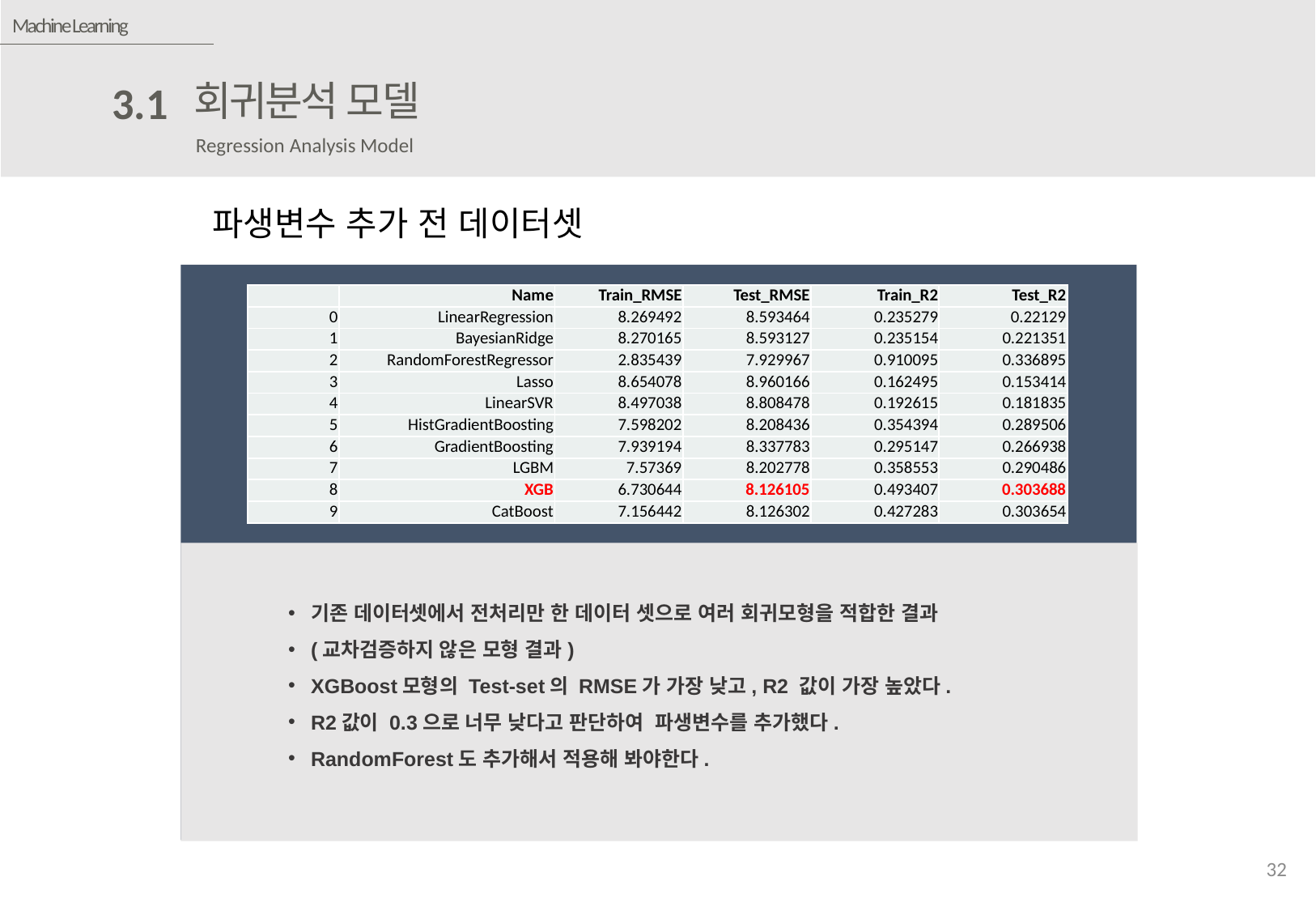

김강현
Machine Learning
회귀분석 모델
3.1
Regression Analysis Model
파생변수 추가 전 데이터셋

|  | Name | Train\_RMSE | Test\_RMSE | Train\_R2 | Test\_R2 |
| --- | --- | --- | --- | --- | --- |
| 0 | LinearRegression | 8.269492 | 8.593464 | 0.235279 | 0.22129 |
| 1 | BayesianRidge | 8.270165 | 8.593127 | 0.235154 | 0.221351 |
| 2 | RandomForestRegressor | 2.835439 | 7.929967 | 0.910095 | 0.336895 |
| 3 | Lasso | 8.654078 | 8.960166 | 0.162495 | 0.153414 |
| 4 | LinearSVR | 8.497038 | 8.808478 | 0.192615 | 0.181835 |
| 5 | HistGradientBoosting | 7.598202 | 8.208436 | 0.354394 | 0.289506 |
| 6 | GradientBoosting | 7.939194 | 8.337783 | 0.295147 | 0.266938 |
| 7 | LGBM | 7.57369 | 8.202778 | 0.358553 | 0.290486 |
| 8 | XGB | 6.730644 | 8.126105 | 0.493407 | 0.303688 |
| 9 | CatBoost | 7.156442 | 8.126302 | 0.427283 | 0.303654 |

기존 데이터셋에서 전처리만 한 데이터 셋으로 여러 회귀모형을 적합한 결과
(교차검증하지 않은 모형 결과)
XGBoost모형의 Test-set의 RMSE가 가장 낮고, R2 값이 가장 높았다.
R2값이 0.3으로 너무 낮다고 판단하여  파생변수를 추가했다.
RandomForest도 추가해서 적용해 봐야한다.
32